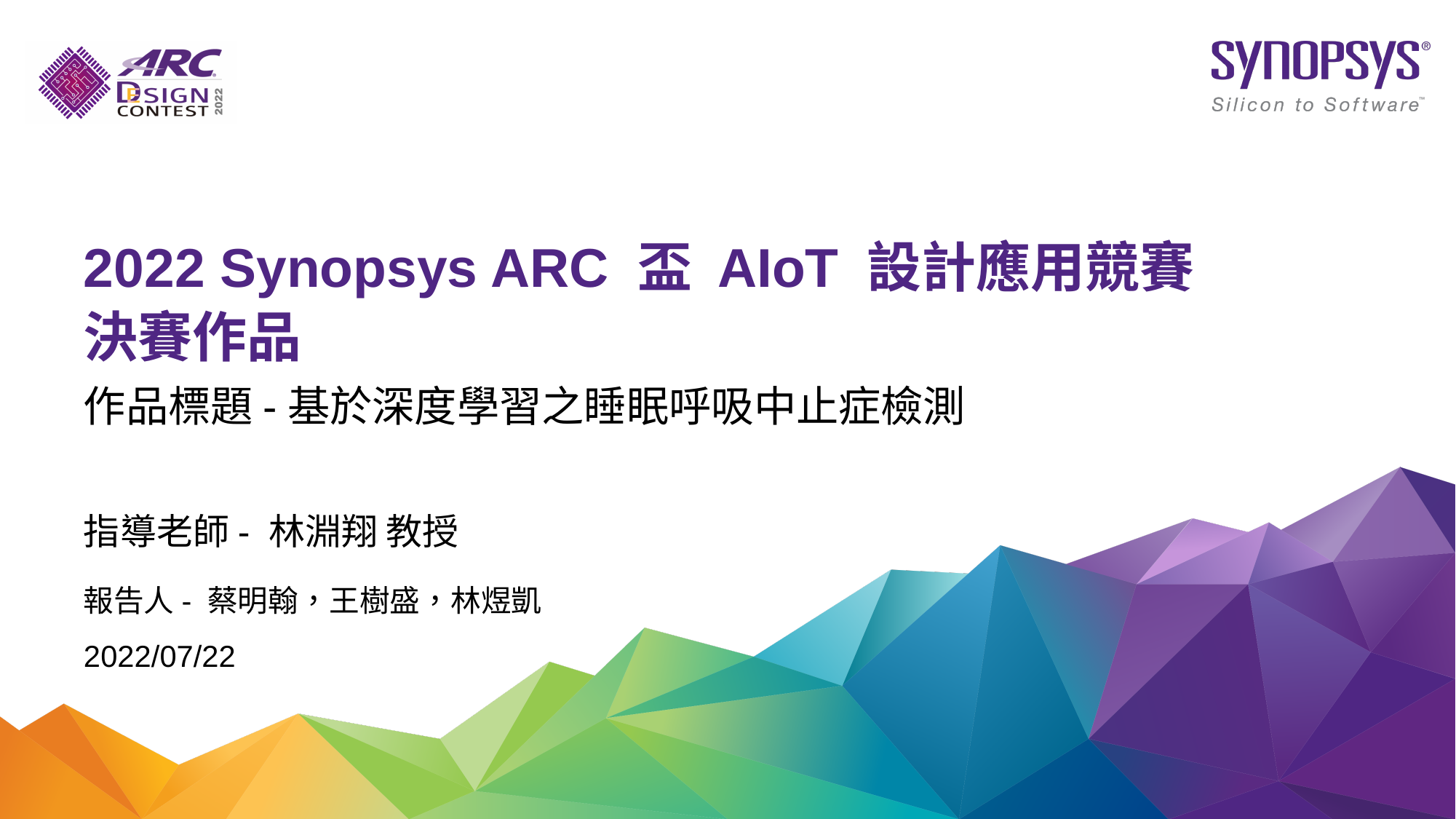

2022 Synopsys ARC 盃 AIoT 設計應用競賽
決賽作品
作品標題-基於深度學習之睡眠呼吸中止症檢測
指導老師- 林淵翔 教授
報告人- 蔡明翰，王樹盛，林煜凱
2022/07/22